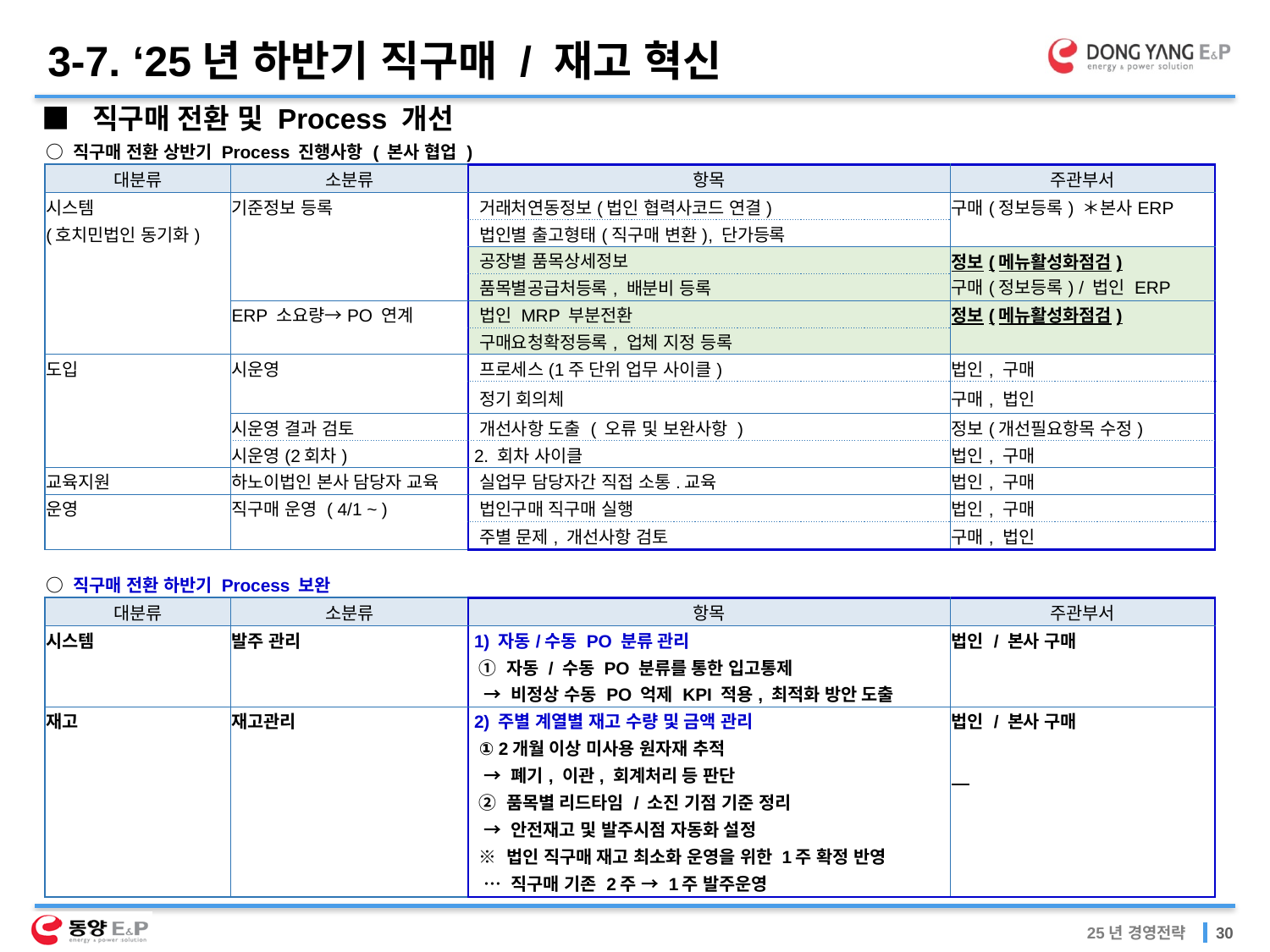

3-7. ‘25년 하반기 직구매 / 재고 혁신
■  직구매 전환 및 Process 개선
| ○ 직구매 전환 상반기 Process 진행사항 ( 본사 협업 ) |  |  |  |
| --- | --- | --- | --- |
| 대분류 | 소분류 | 항목 | 주관부서 |
| 시스템 | 기준정보 등록 | 거래처연동정보(법인 협력사코드 연결) | 구매(정보등록) ＊본사ERP |
| (호치민법인 동기화) |  | 법인별 출고형태(직구매 변환), 단가등록 |  |
|  |  | 공장별 품목상세정보 | 정보(메뉴활성화점검) 구매(정보등록) / 법인 ERP |
|  |  | 품목별공급처등록, 배분비 등록 |  |
|  | ERP 소요량→PO 연계 | 법인 MRP 부분전환 | 정보(메뉴활성화점검) |
|  |  | 구매요청확정등록, 업체 지정 등록 |  |
| 도입 | 시운영 | 프로세스(1주 단위 업무 사이클) | 법인, 구매 |
|  |  | 정기 회의체 | 구매, 법인 |
|  | 시운영 결과 검토 | 개선사항 도출 ( 오류 및 보완사항 ) | 정보(개선필요항목 수정) |
|  | 시운영(2회차) | 2. 회차 사이클 | 법인, 구매 |
| 교육지원 | 하노이법인 본사 담당자 교육 | 실업무 담당자간 직접 소통.교육 | 법인, 구매 |
| 운영 | 직구매 운영 ( 4/1 ~ ) | 법인구매 직구매 실행 | 법인, 구매 |
|  |  | 주별 문제, 개선사항 검토 | 구매, 법인 |
|  |  |  |  |
| ○ 직구매 전환 하반기 Process 보완 |  |  |  |
| 대분류 | 소분류 | 항목 | 주관부서 |
| 시스템 | 발주 관리 | 1) 자동/수동 PO 분류 관리 | 법인 / 본사 구매 |
|  |  | ① 자동 / 수동 PO 분류를 통한 입고통제 |  |
|  |  | → 비정상 수동 PO 억제 KPI 적용, 최적화 방안 도출 |  |
| 재고 | 재고관리 | 2) 주별 계열별 재고 수량 및 금액 관리 | 법인 / 본사 구매 |
|  |  | ① 2개월 이상 미사용 원자재 추적 |  |
|  |  | → 폐기, 이관, 회계처리 등 판단 |  |
|  |  | ② 품목별 리드타임 / 소진 기점 기준 정리 |  |
|  |  | → 안전재고 및 발주시점 자동화 설정 |  |
|  |  | ※ 법인 직구매 재고 최소화 운영을 위한 1주 확정 반영 |  |
|  |  | … 직구매 기존 2주 → 1주 발주운영 |  |